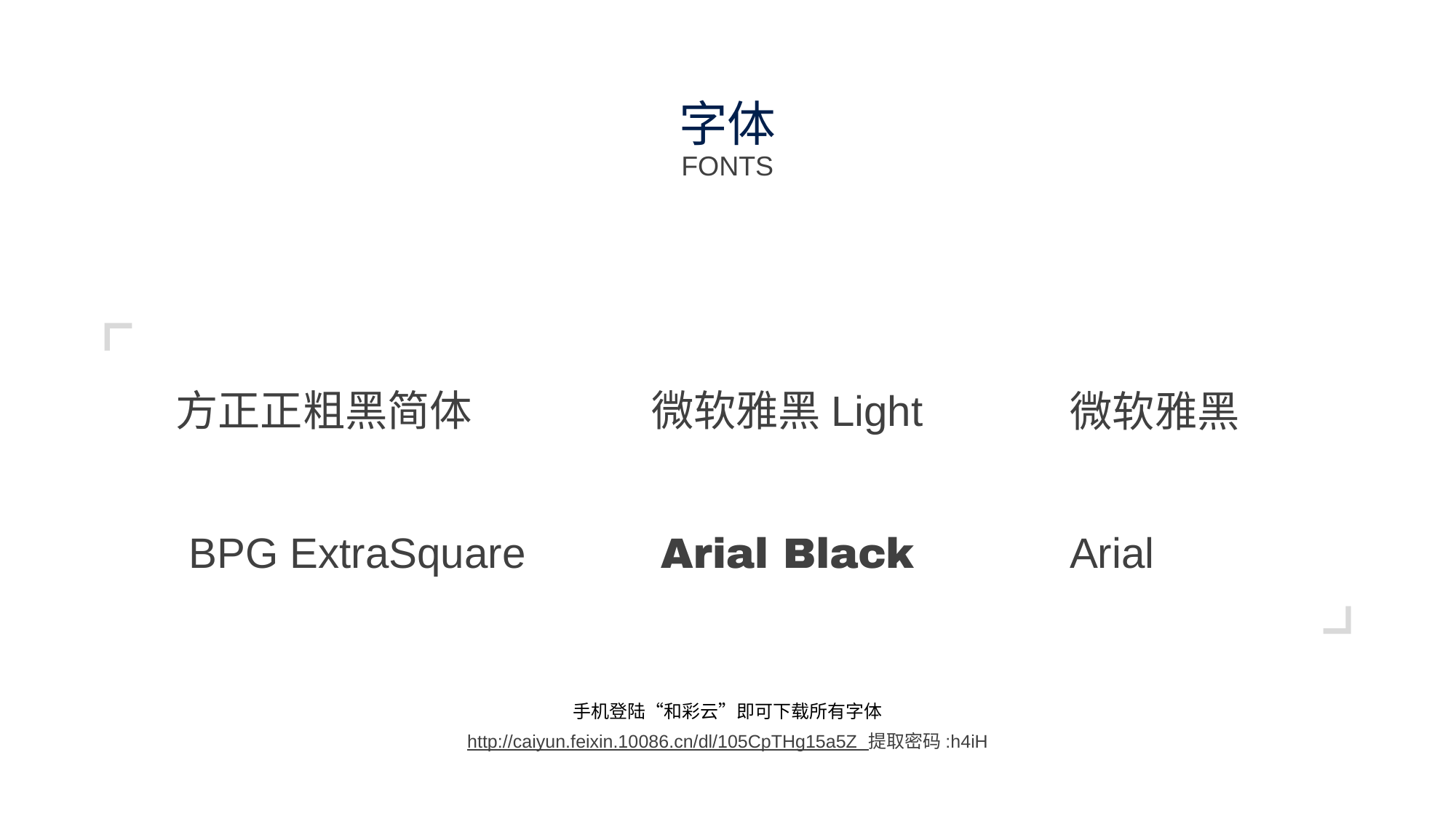

# 字体
FONTS

方正正粗黑简体
微软雅黑Light
微软雅黑
BPG ExtraSquare
Arial Black
Arial

手机登陆“和彩云”即可下载所有字体
http://caiyun.feixin.10086.cn/dl/105CpTHg15a5Z  提取密码:h4iH